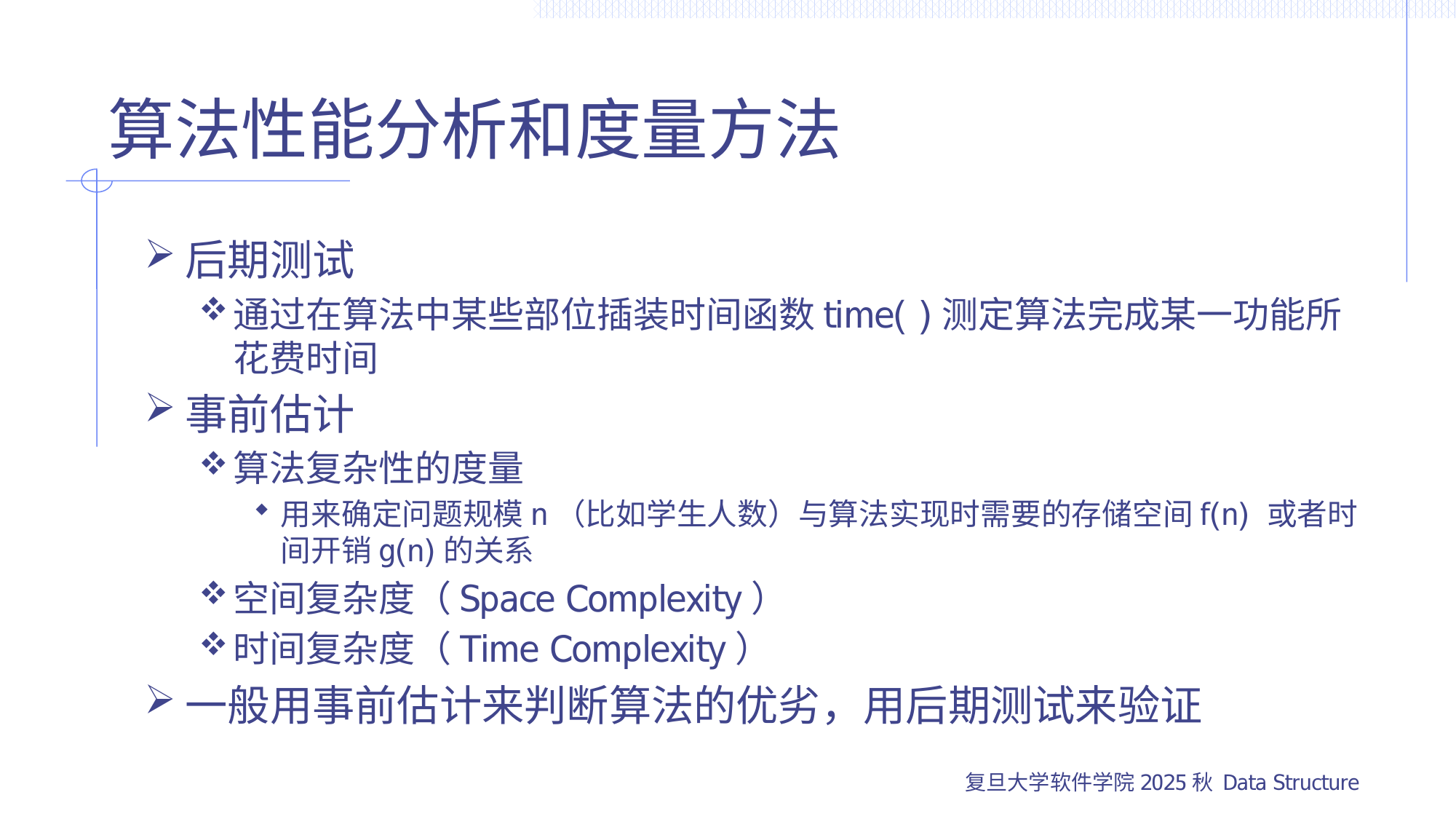

# 算法性能分析和度量方法
后期测试
通过在算法中某些部位插装时间函数time( )测定算法完成某一功能所花费时间
事前估计
算法复杂性的度量
用来确定问题规模n（比如学生人数）与算法实现时需要的存储空间f(n) 或者时间开销g(n)的关系
空间复杂度（Space Complexity）
时间复杂度（Time Complexity）
一般用事前估计来判断算法的优劣，用后期测试来验证